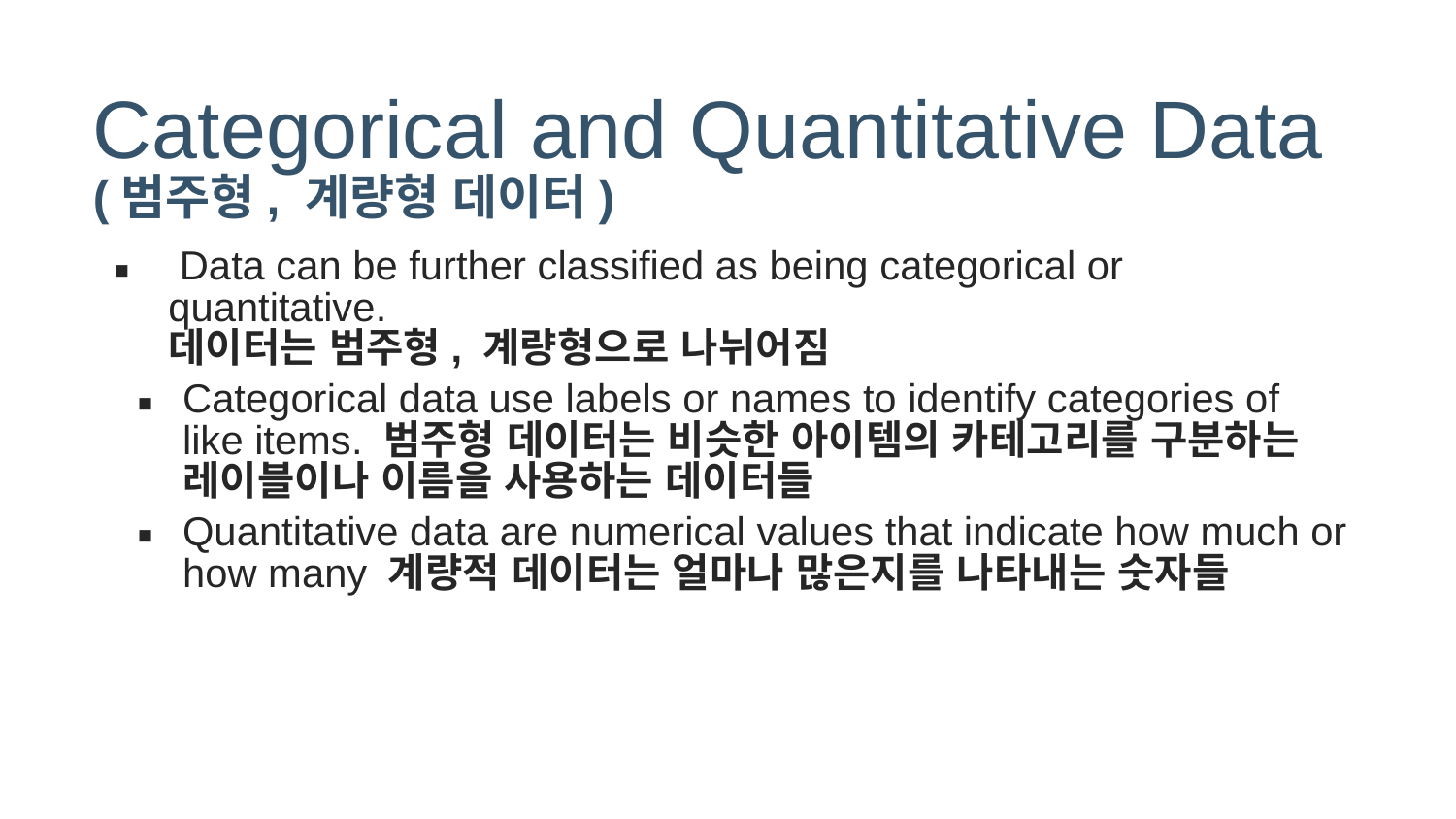

# Categorical and Quantitative Data (범주형, 계량형 데이터)
 Data can be further classified as being categorical or quantitative.
데이터는 범주형, 계량형으로 나뉘어짐
Categorical data use labels or names to identify categories of like items. 범주형 데이터는 비슷한 아이템의 카테고리를 구분하는 레이블이나 이름을 사용하는 데이터들
Quantitative data are numerical values that indicate how much or how many 계량적 데이터는 얼마나 많은지를 나타내는 숫자들